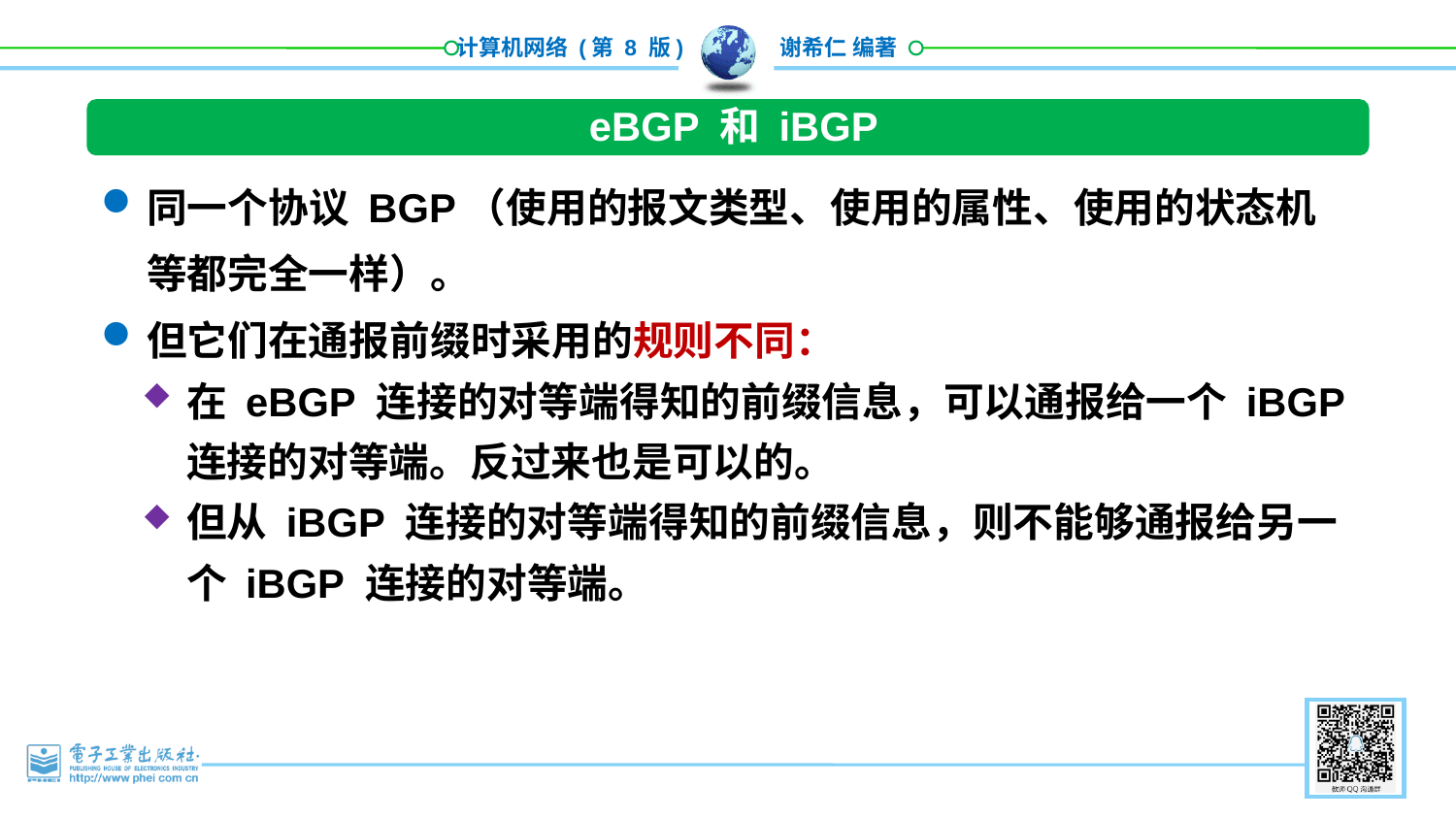

eBGP 和 iBGP

同一个协议 BGP（使用的报文类型、使用的属性、使用的状态机等都完全一样）。
但它们在通报前缀时采用的规则不同：
在 eBGP 连接的对等端得知的前缀信息，可以通报给一个 iBGP 连接的对等端。反过来也是可以的。
但从 iBGP 连接的对等端得知的前缀信息，则不能够通报给另一个 iBGP 连接的对等端。